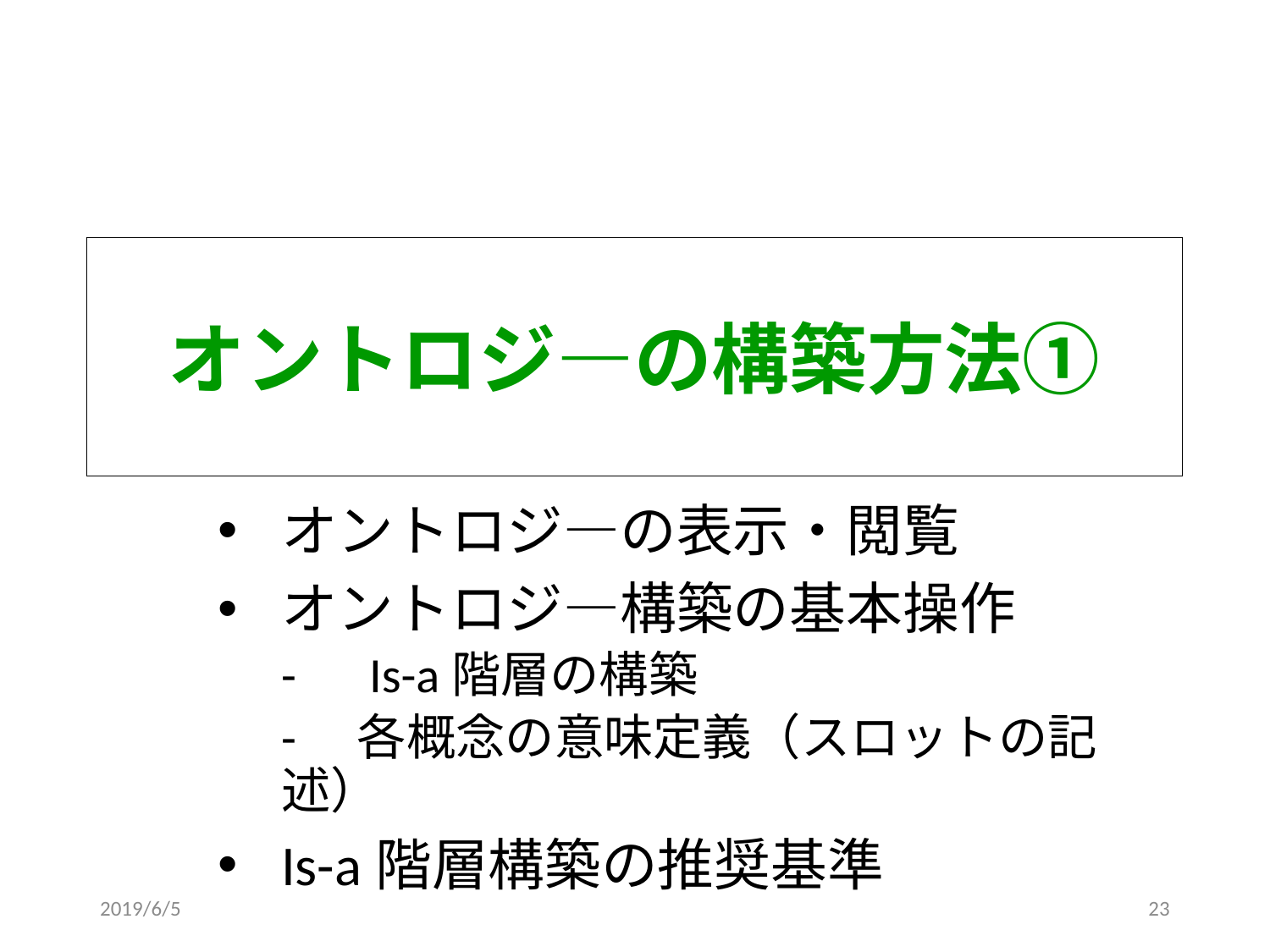

# オントロジ―の構築方法①
オントロジ―の表示・閲覧
オントロジ―構築の基本操作
-　Is-a階層の構築
-　各概念の意味定義（スロットの記述）
Is-a階層構築の推奨基準
2019/6/5
23